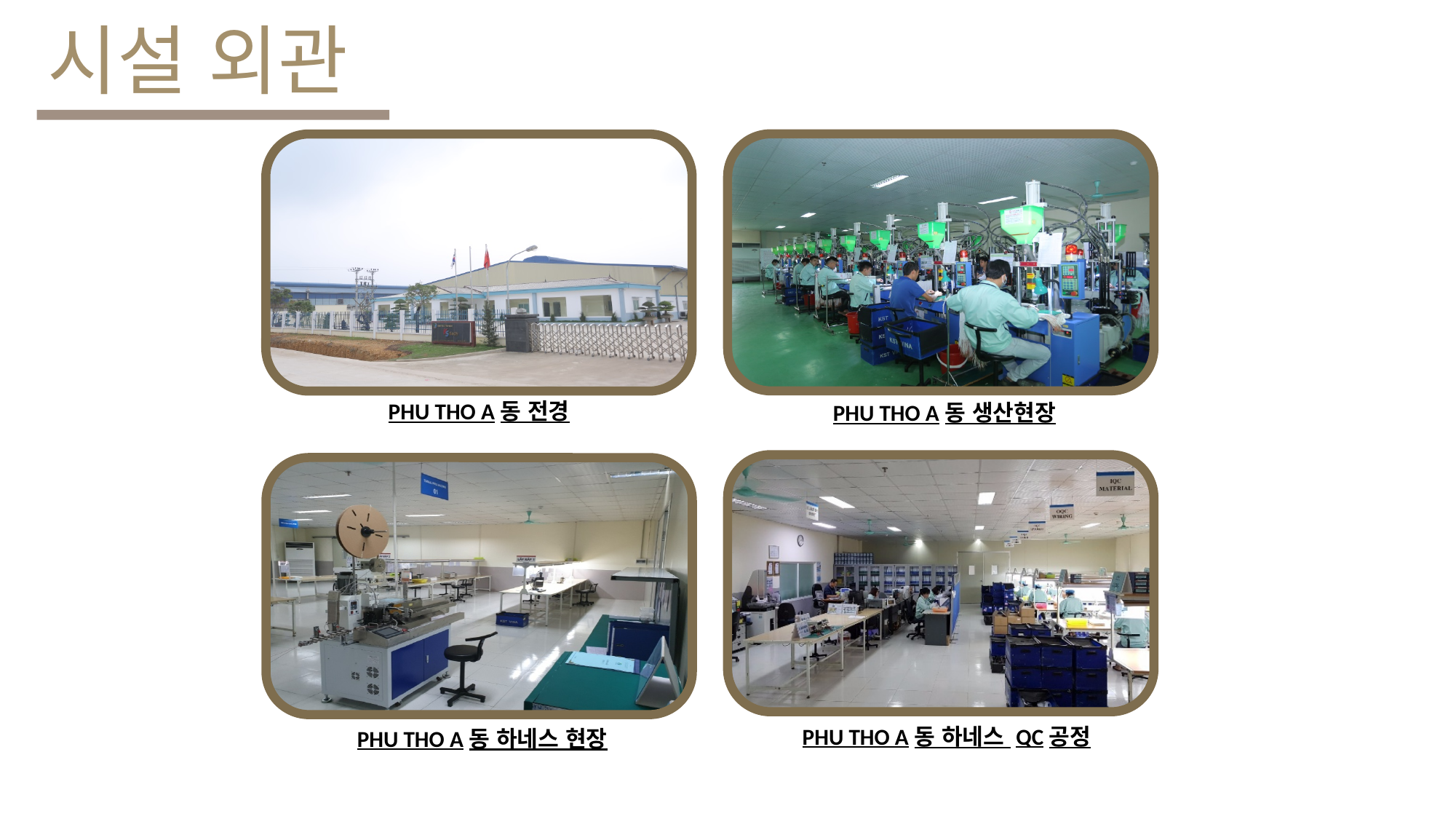

시설 외관
PHU THO A동 전경
PHU THO A동 생산현장
PHU THO A동 하네스 현장
PHU THO A동 하네스 QC공정